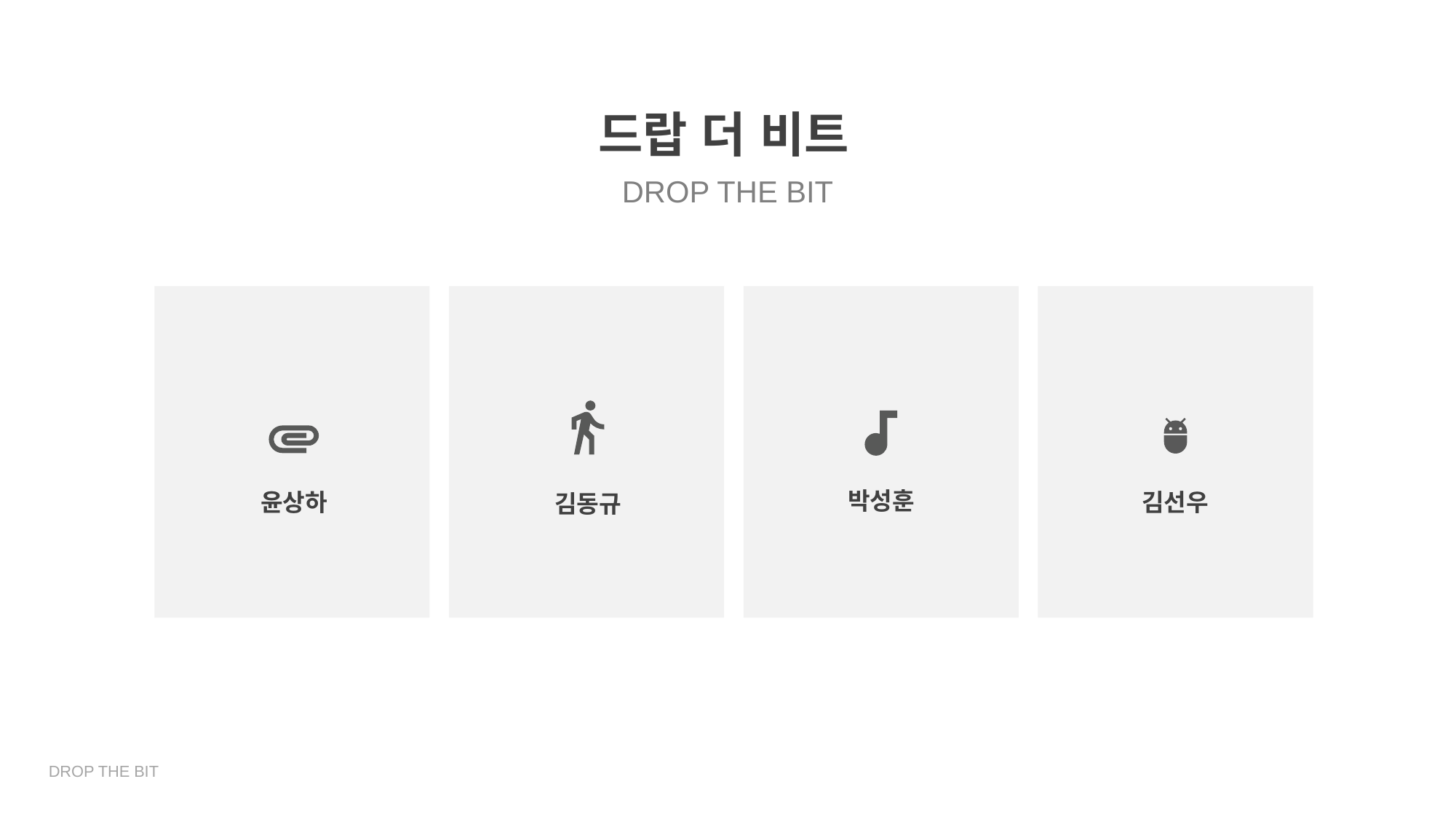

드랍 더 비트
DROP THE BIT

박성훈
윤상하
김선우
김동규
DROP THE BIT